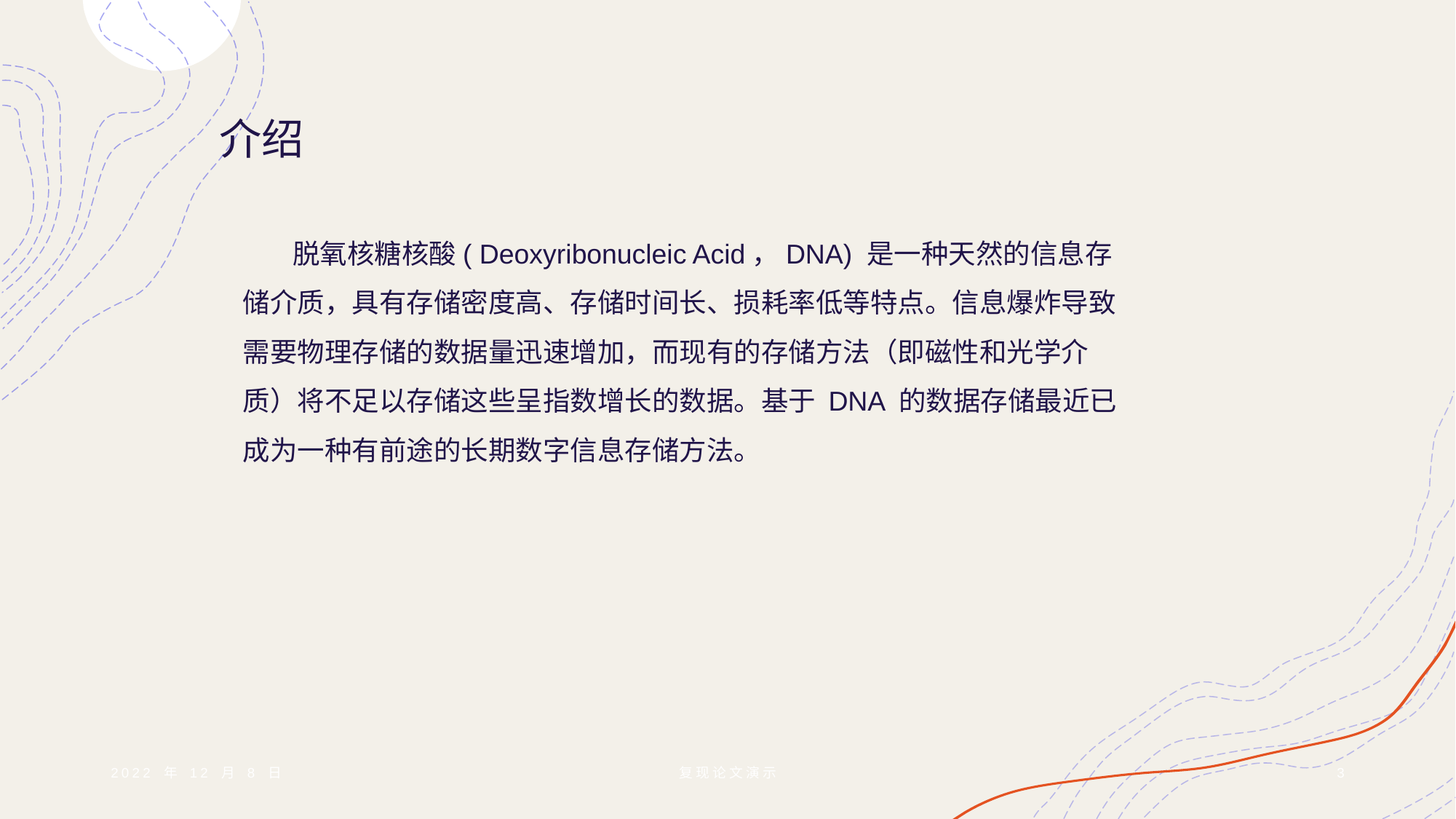

# 介绍
       脱氧核糖核酸( Deoxyribonucleic Acid，DNA) 是一种天然的信息存储介质，具有存储密度高、存储时间长、损耗率低等特点。信息爆炸导致需要物理存储的数据量迅速增加，而现有的存储方法（即磁性和光学介质）将不足以存储这些呈指数增长的数据。基于 DNA 的数据存储最近已成为一种有前途的长期数字信息存储方法。
2022 年 12 月 8 日
复现论文演示
3